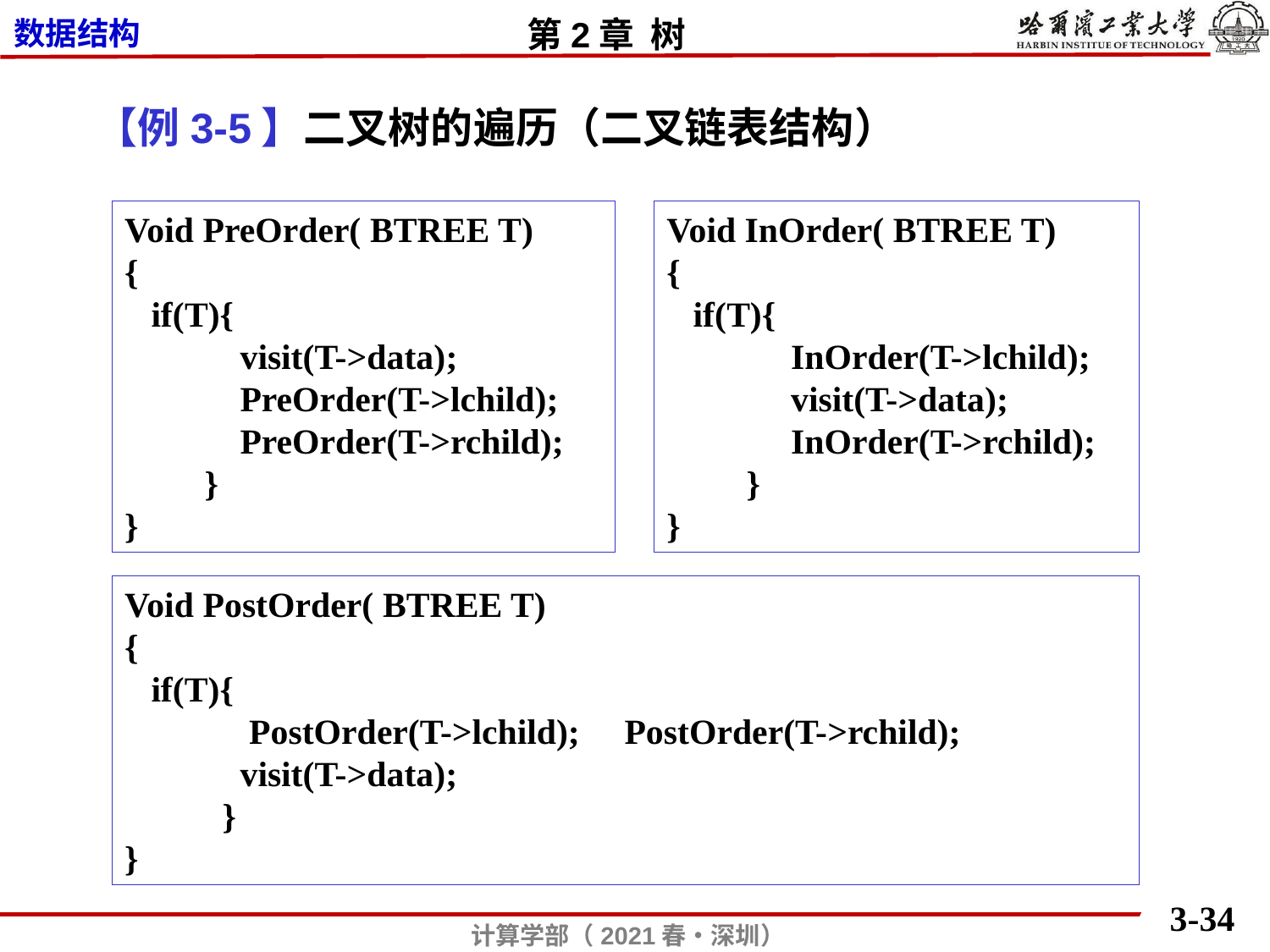

【例3-5】二叉树的遍历（二叉链表结构）
Void PreOrder( BTREE T)
{
   if(T){
             visit(T->data);
             PreOrder(T->lchild);
             PreOrder(T->rchild);
         }
}
Void InOrder( BTREE T)
{
   if(T){
              InOrder(T->lchild);
              visit(T->data);
              InOrder(T->rchild);
         }
}
Void PostOrder( BTREE T)
{
   if(T){
              PostOrder(T->lchild);     PostOrder(T->rchild);
             visit(T->data);
           }
}